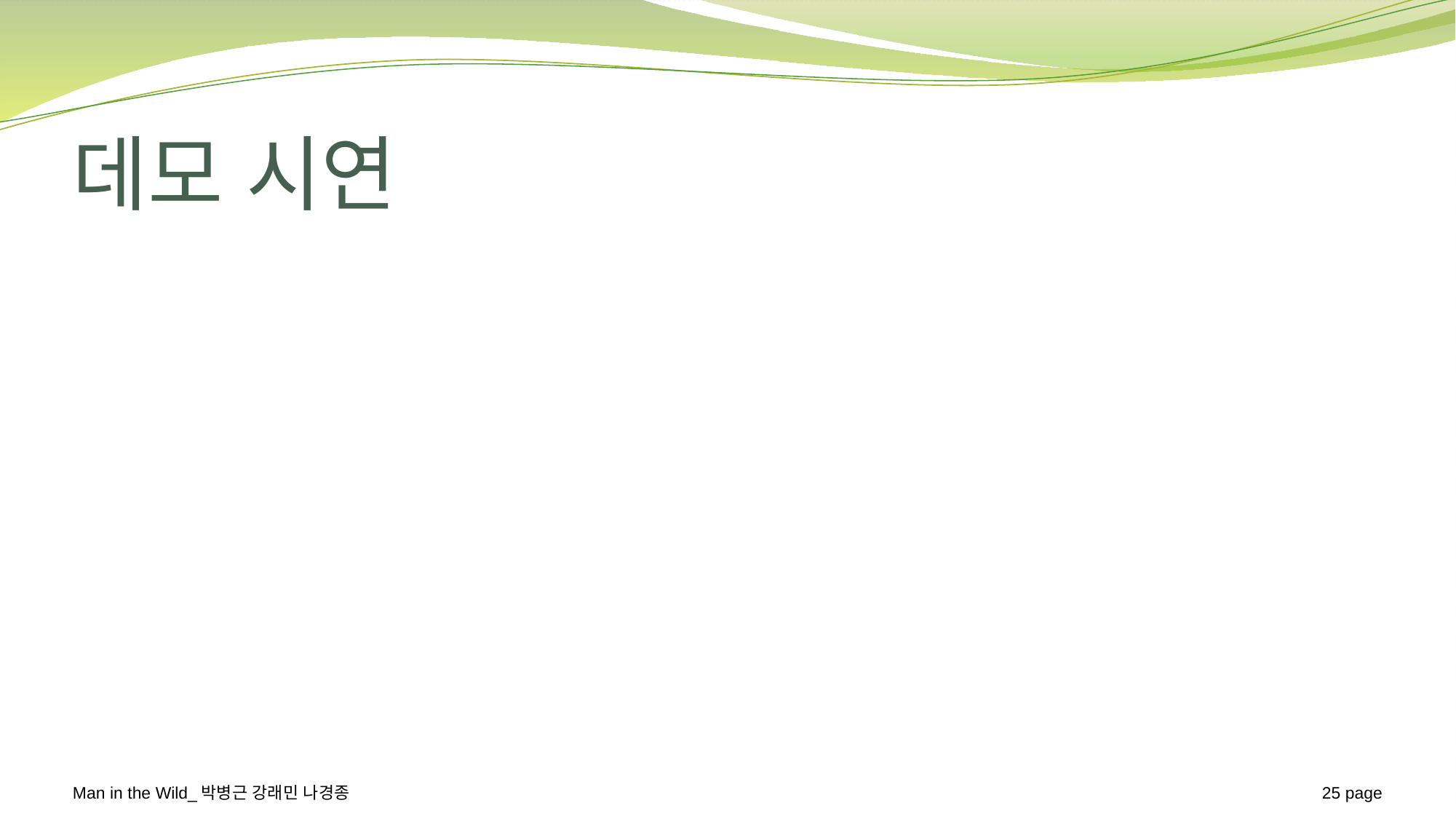

# 데모 시연

Man in the Wild_박병근 강래민 나경종
25 page